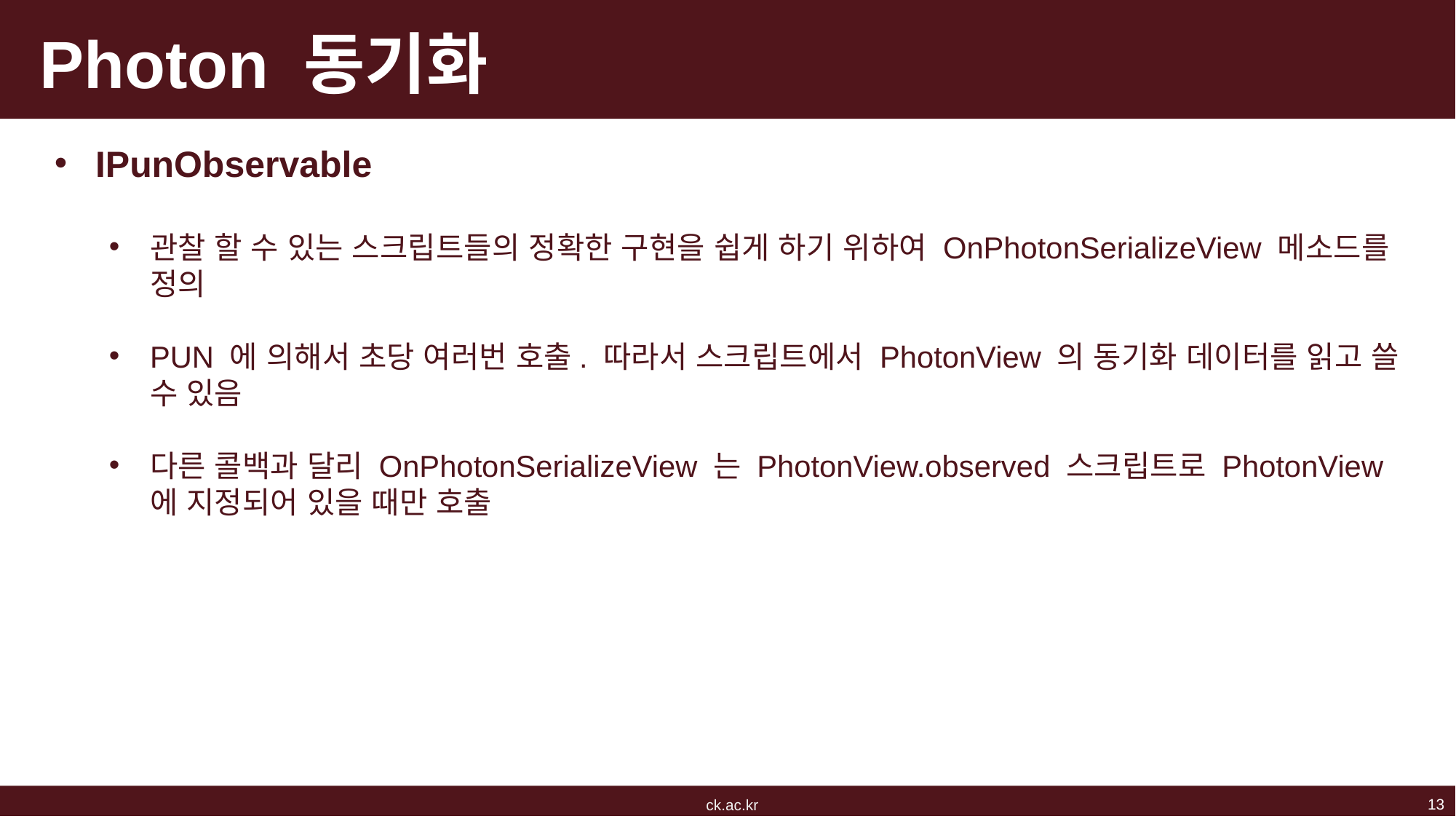

# Photon 동기화
IPunObservable

관찰 할 수 있는 스크립트들의 정확한 구현을 쉽게 하기 위하여 OnPhotonSerializeView 메소드를 정의

PUN 에 의해서 초당 여러번 호출. 따라서 스크립트에서 PhotonView 의 동기화 데이터를 읽고 쓸 수 있음

다른 콜백과 달리 OnPhotonSerializeView 는 PhotonView.observed 스크립트로 PhotonView 에 지정되어 있을 때만 호출
13
ck.ac.kr